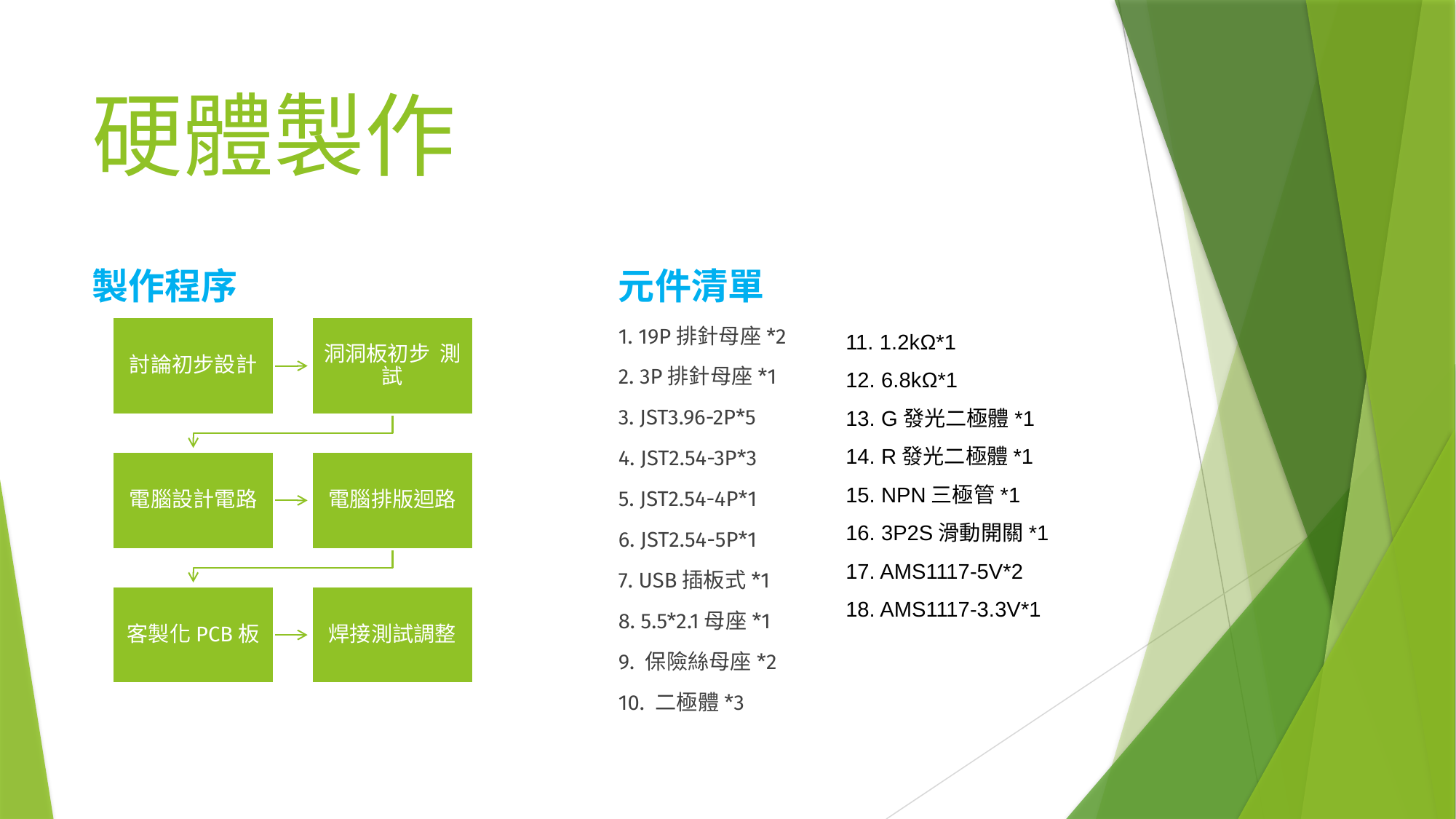

# 硬體製作
製作程序

元件清單
1. 19P排針母座*2
2. 3P排針母座*1
3. JST3.96-2P*5
4. JST2.54-3P*3
5. JST2.54-4P*1
6. JST2.54-5P*1
7. USB插板式*1
8. 5.5*2.1母座*1
9. 保險絲母座*2
10. 二極體*3
11. 1.2kΩ*1
12. 6.8kΩ*1
13. G發光二極體*1
14. R發光二極體*1
15. NPN三極管*1
16. 3P2S滑動開關*1
17. AMS1117-5V*2
18. AMS1117-3.3V*1

討論初步設計

洞洞板初步  測試

電腦設計電路

電腦排版迴路

客製化PCB板
焊接測試調整